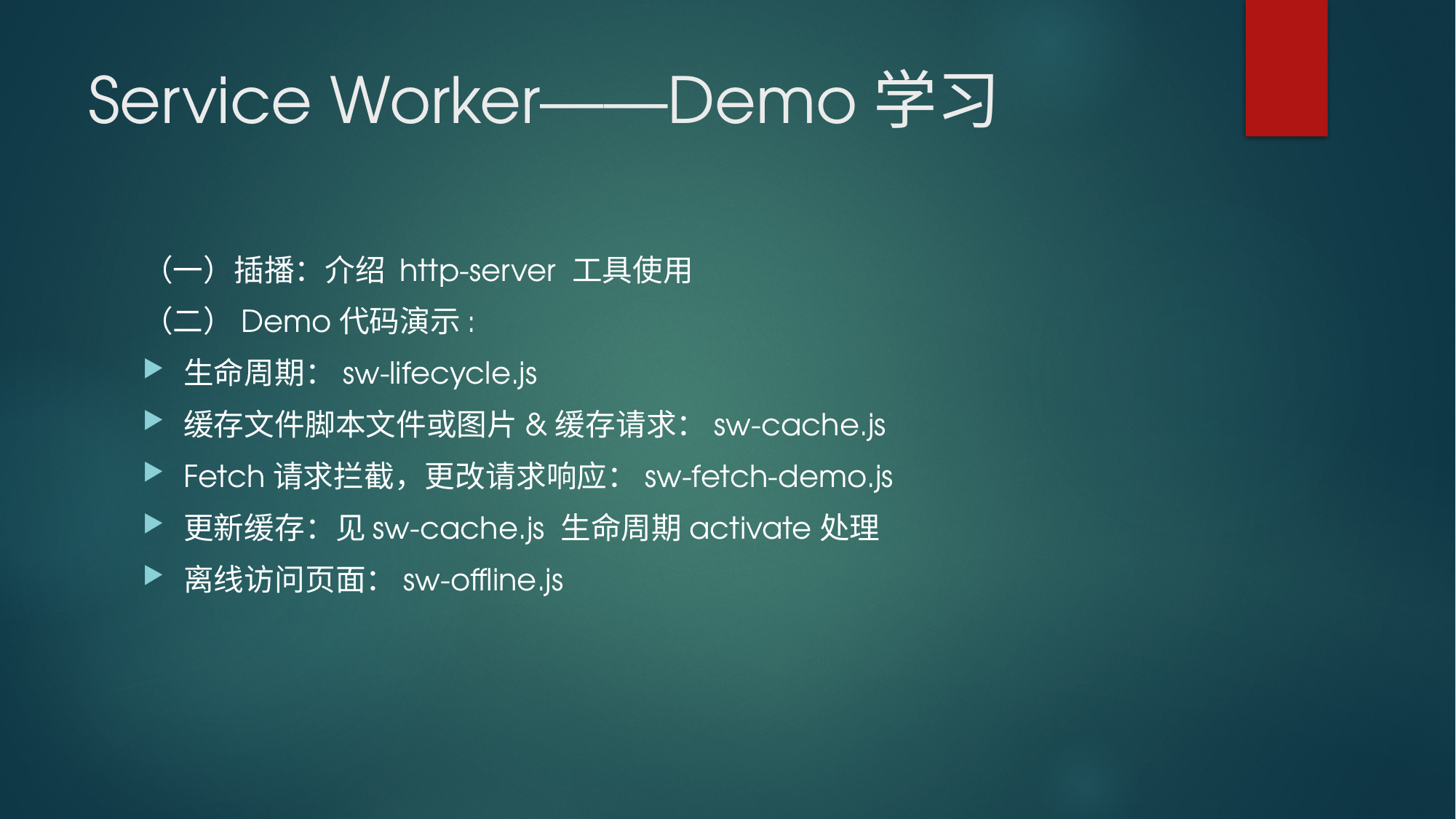

# Service Worker——Demo学习
（一）插播：介绍 http-server 工具使用
（二）Demo代码演示:
生命周期：sw-lifecycle.js
缓存文件脚本文件或图片&缓存请求：sw-cache.js
Fetch请求拦截，更改请求响应：sw-fetch-demo.js
更新缓存：见sw-cache.js 生命周期activate处理
离线访问页面：sw-offline.js